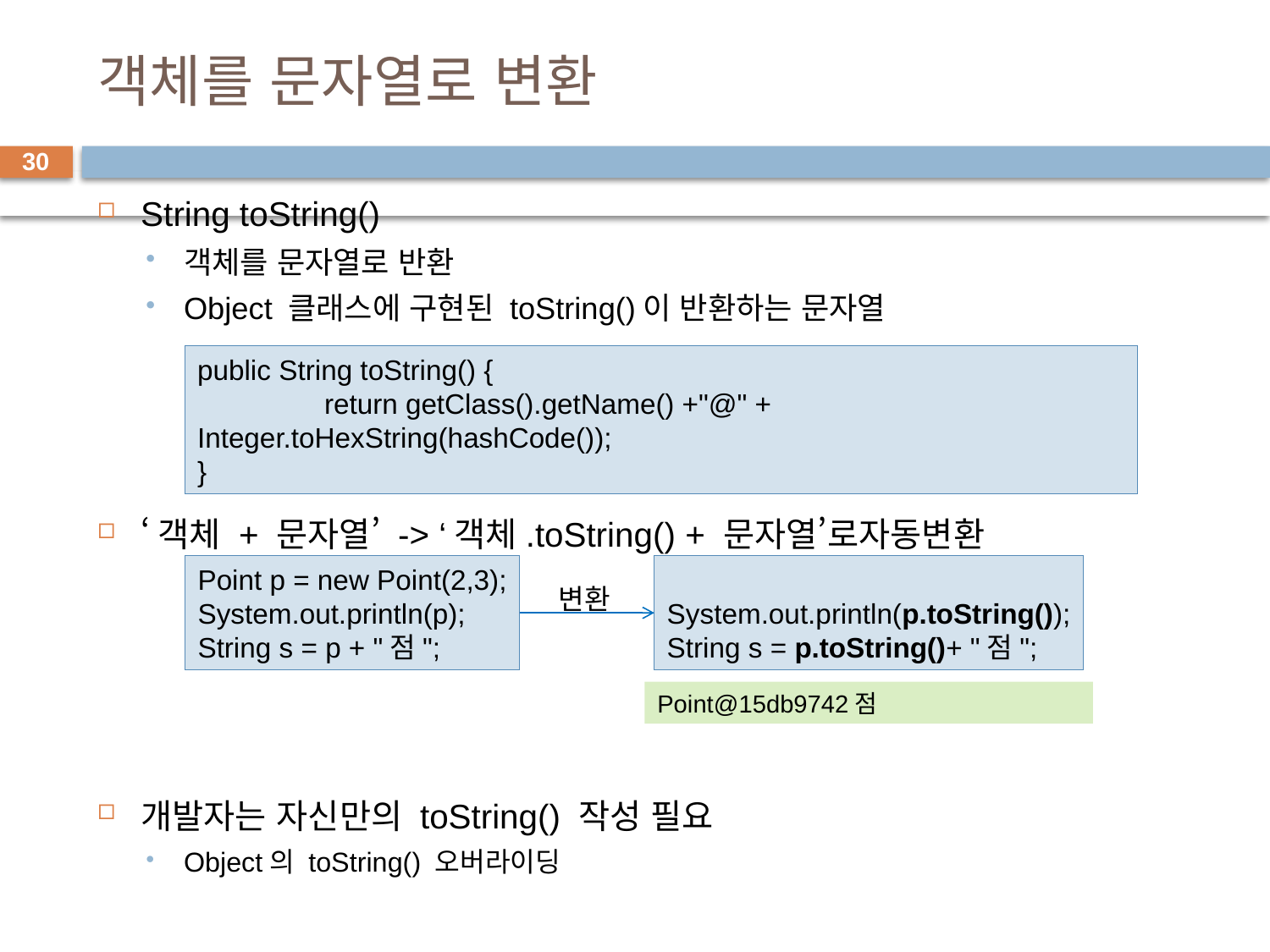

# 객체를 문자열로 변환
30
String toString()
객체를 문자열로 반환
Object 클래스에 구현된 toString()이 반환하는 문자열

‘객체 + 문자열’ -> ‘객체.toString() + 문자열’로자동변환

개발자는 자신만의 toString() 작성 필요
Object의 toString() 오버라이딩

public String toString() {
	return getClass().getName() +"@" + Integer.toHexString(hashCode());
}
Point p = new Point(2,3);
System.out.println(p);
String s = p + "점";

System.out.println(p.toString());
String s = p.toString()+ "점";
변환
Point@15db9742점